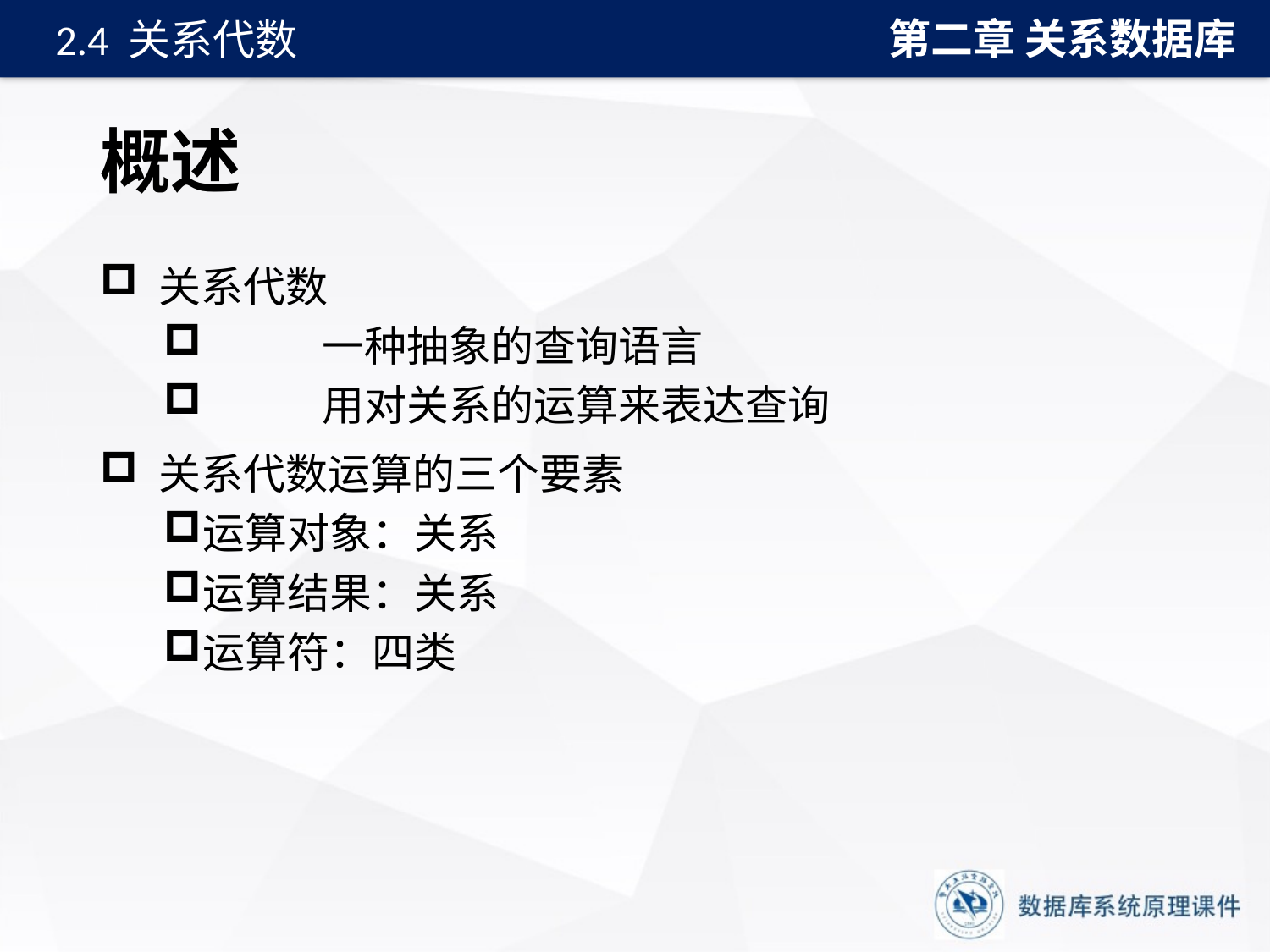

第二章 关系数据库
2.4 关系代数
# 概述
 关系代数
	一种抽象的查询语言
	用对关系的运算来表达查询
 关系代数运算的三个要素
运算对象：关系
运算结果：关系
运算符：四类